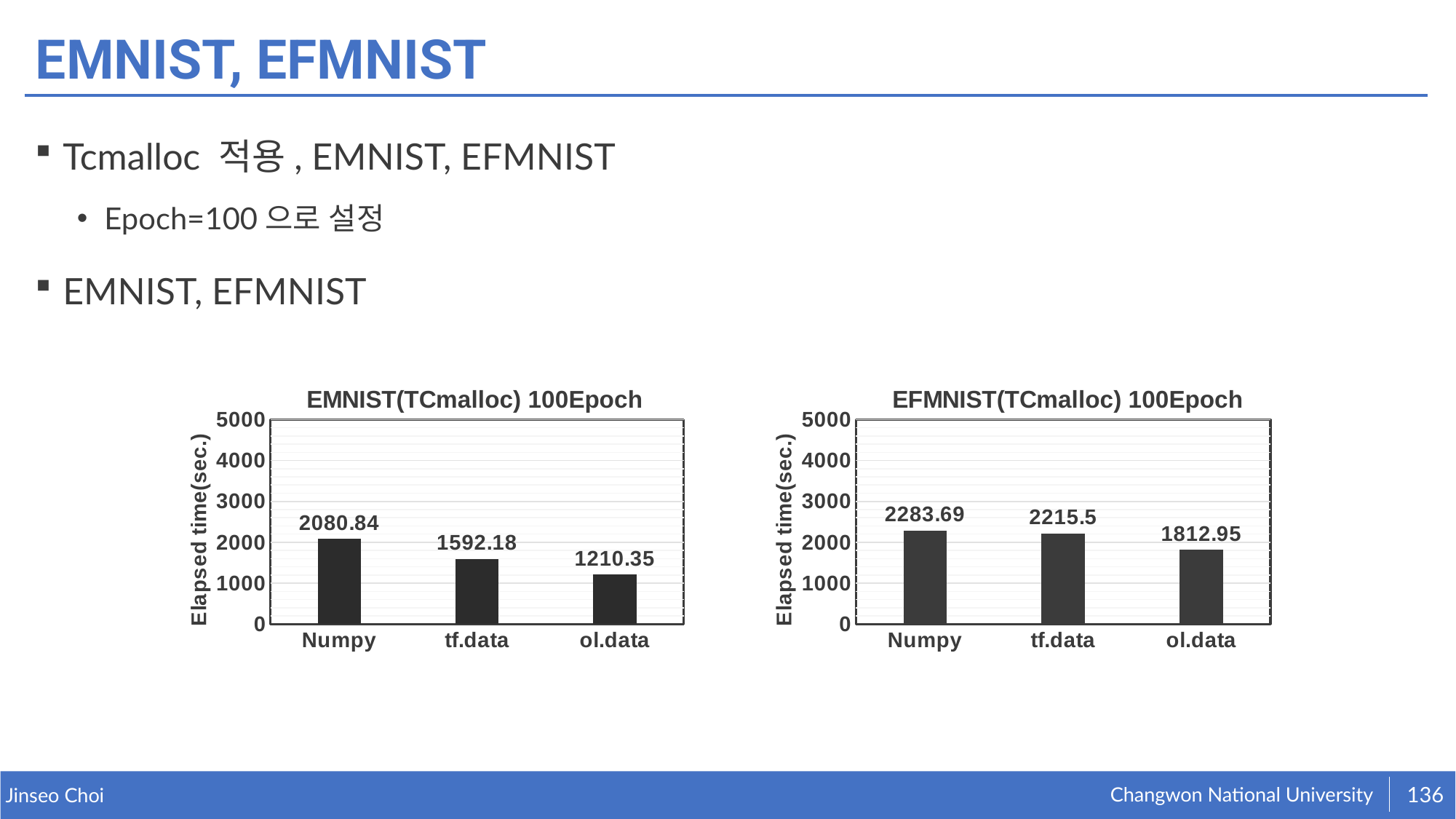

# EMNIST, EFMNIST
Tcmalloc 적용, EMNIST, EFMNIST
Epoch=100으로 설정
EMNIST, EFMNIST

### Chart: EFMNIST(TCmalloc) 100Epoch

| Category |  |
|---|---|
| Numpy | 2283.69 |
| tf.data | 2215.5 |
| ol.data | 1812.95 |

### Chart: EMNIST(TCmalloc) 100Epoch

| Category |  |
|---|---|
| Numpy | 2080.84 |
| tf.data | 1592.18 |
| ol.data | 1210.35 |
136